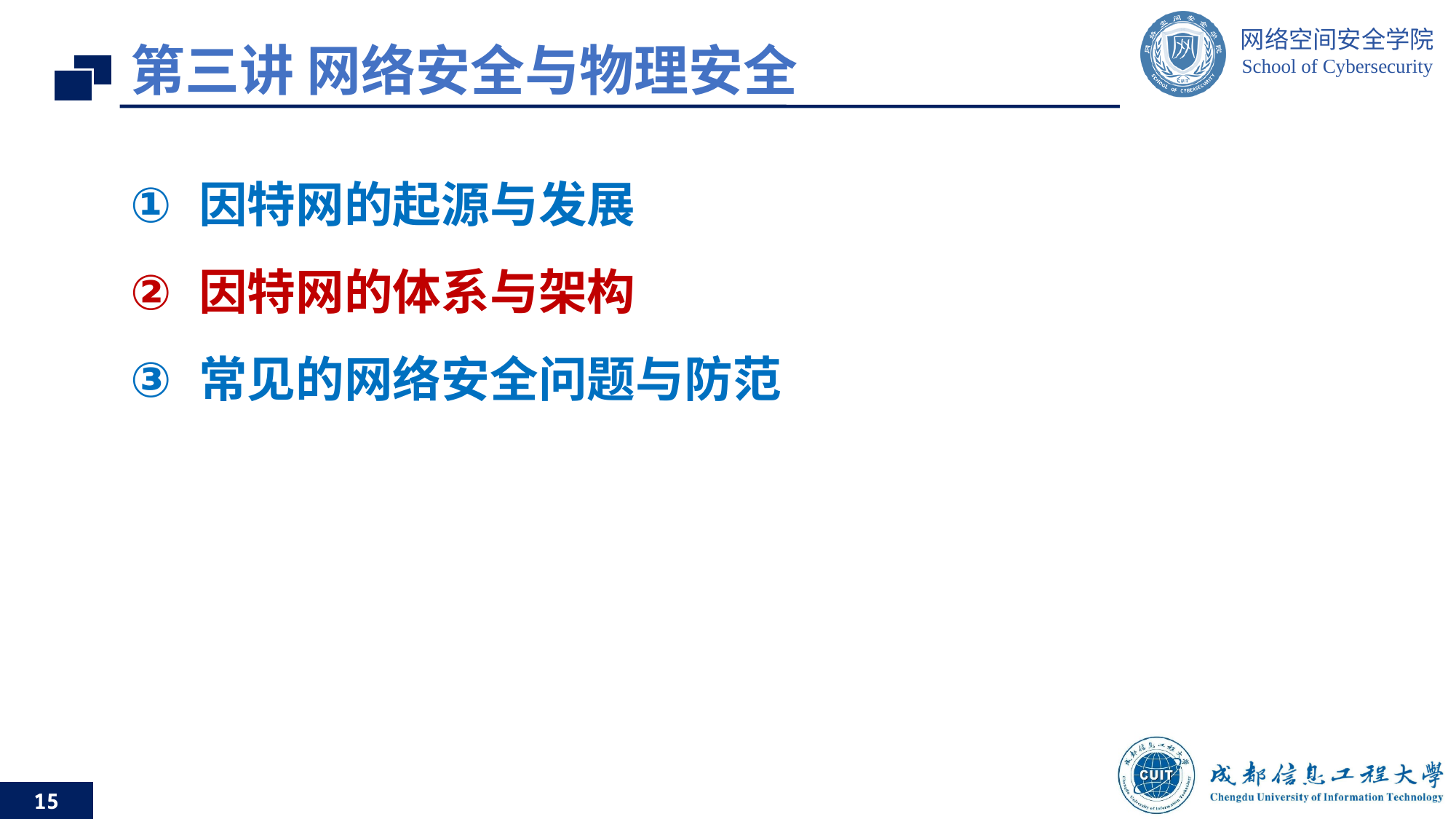

# 第三讲 网络安全与物理安全
因特网的起源与发展
因特网的体系与架构
常见的网络安全问题与防范
15